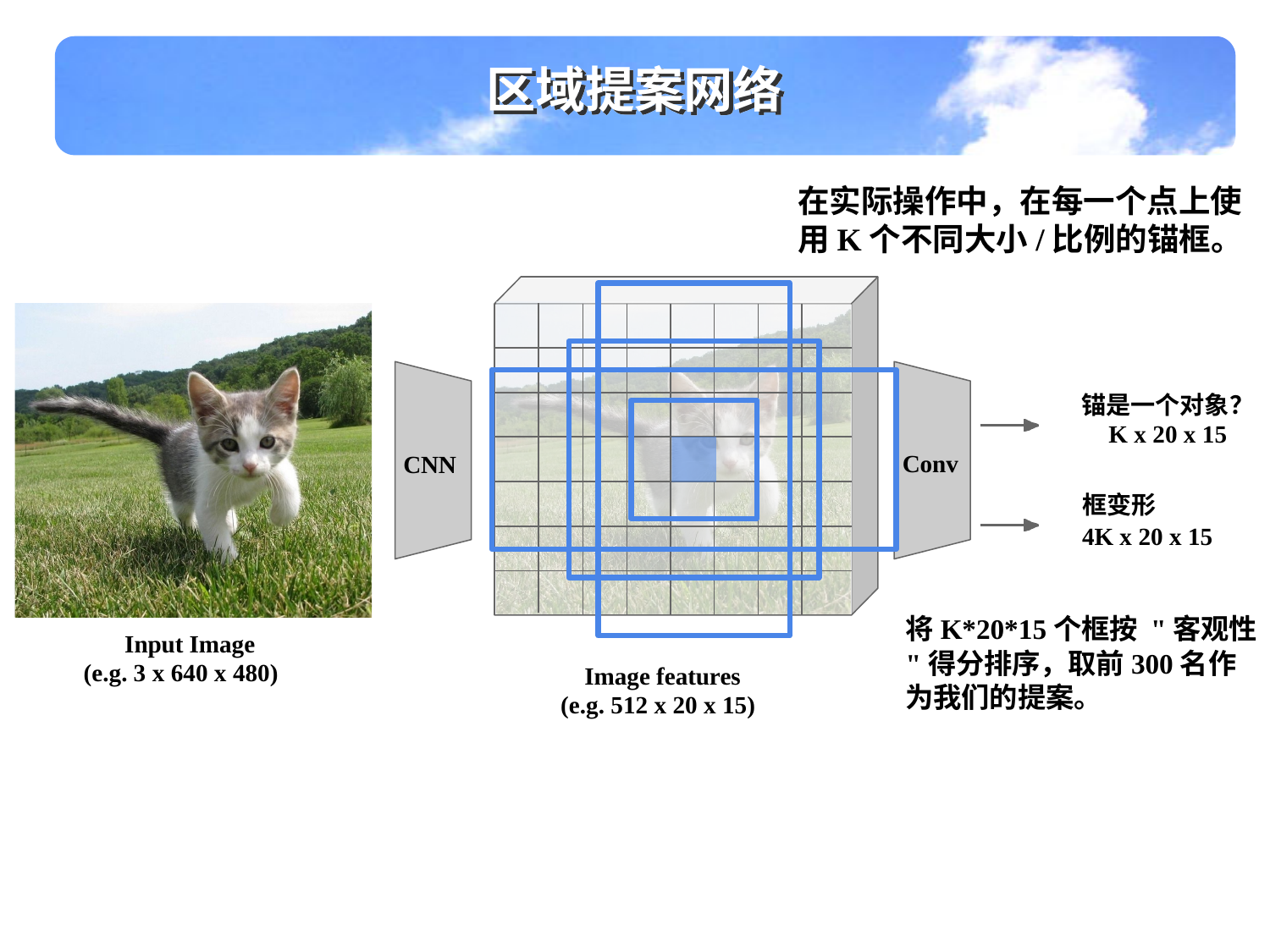

区域提案网络
在实际操作中，在每一个点上使用K个不同大小/比例的锚框。

锚是一个对象？
K x 20 x 15

Conv
CNN
框变形
4K x 20 x 15

将K*20*15个框按 "客观性 "得分排序，取前300名作为我们的提案。
Input Image  (e.g. 3 x 640 x 480)
Image features  (e.g. 512 x 20 x 15)